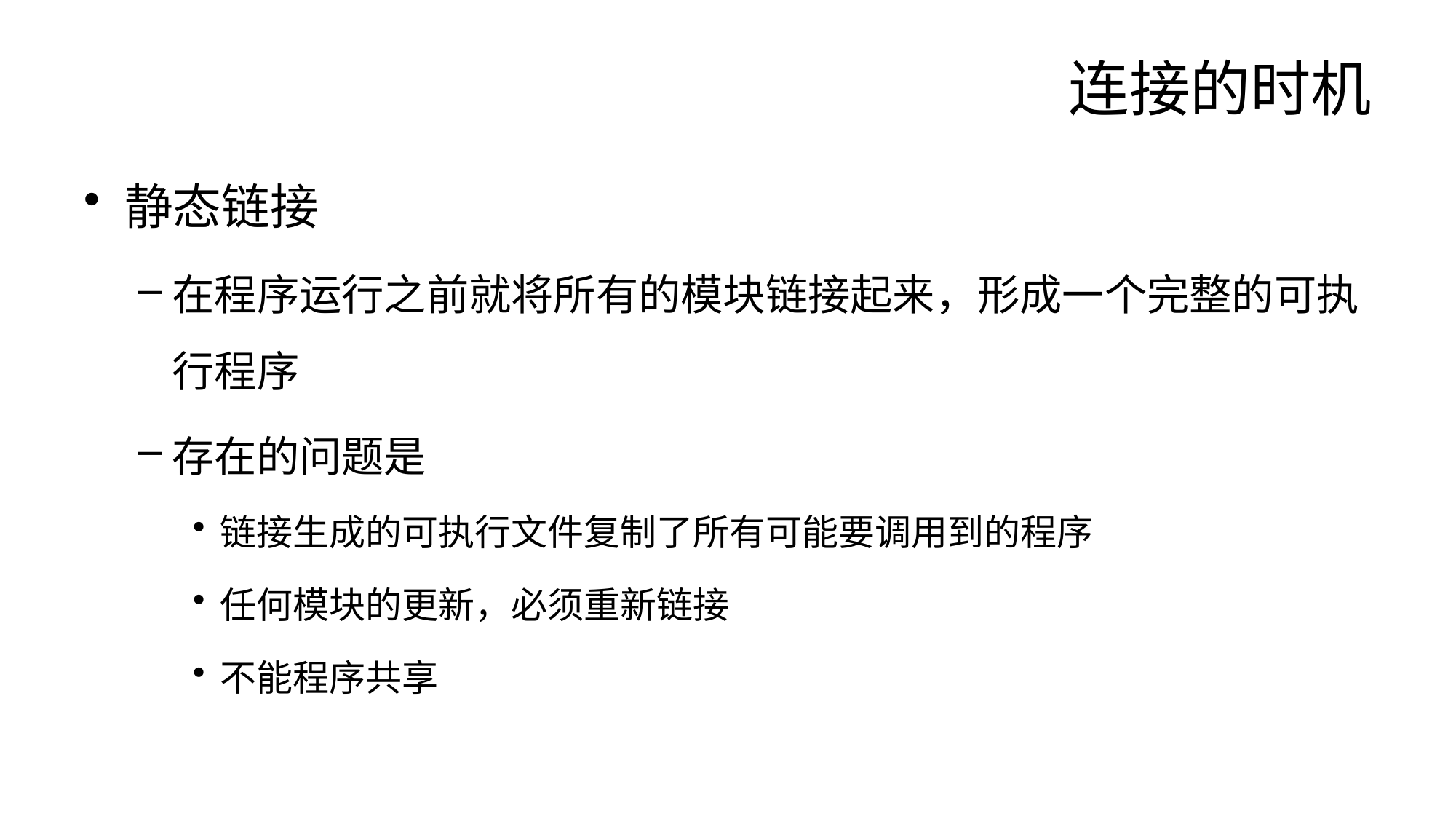

# 连接的时机
静态链接
在程序运行之前就将所有的模块链接起来，形成一个完整的可执行程序
存在的问题是
链接生成的可执行文件复制了所有可能要调用到的程序
任何模块的更新，必须重新链接
不能程序共享